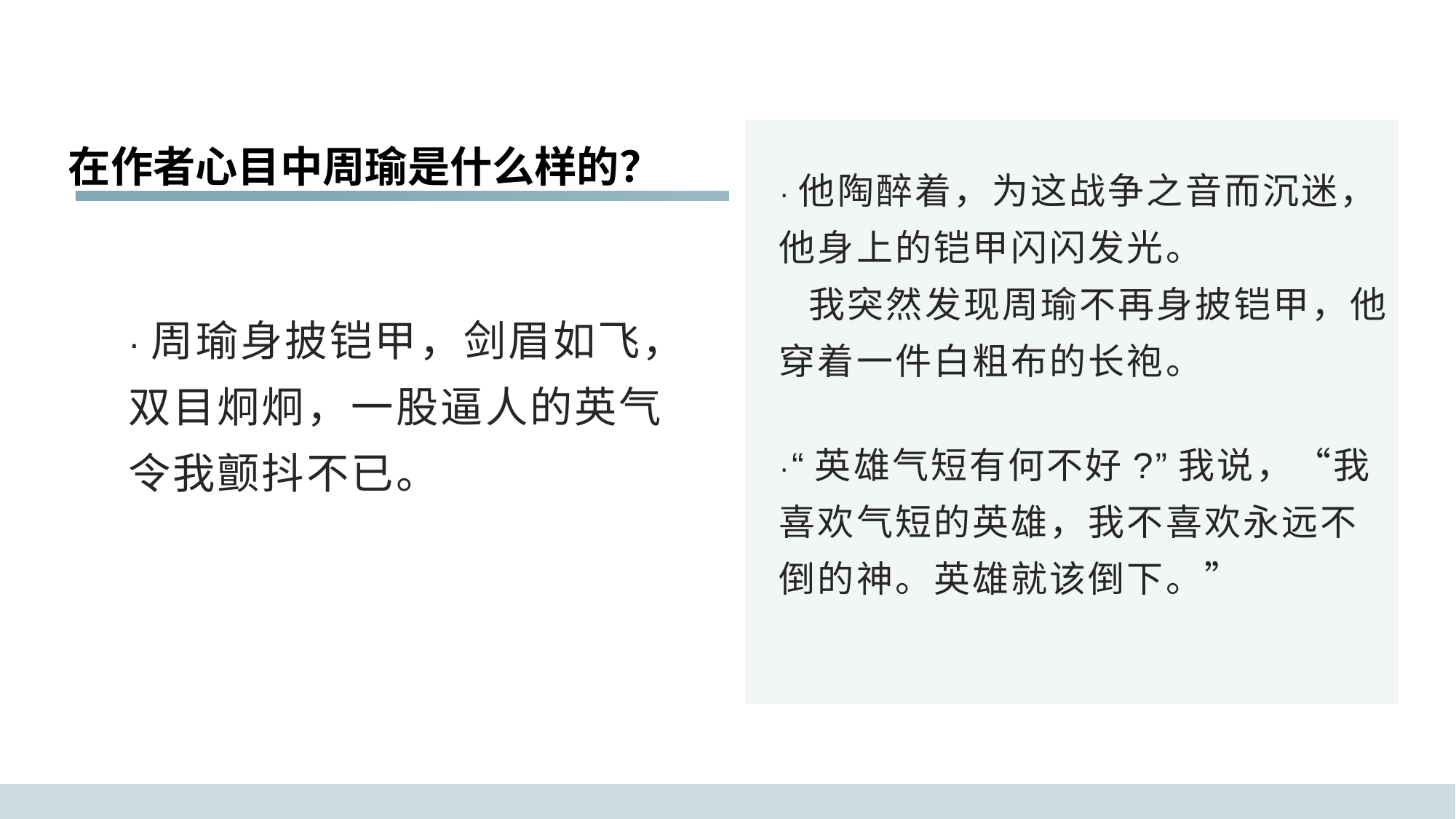

# 在作者心目中周瑜是什么样的？

·他陶醉着，为这战争之音而沉迷，他身上的铠甲闪闪发光。
  我突然发现周瑜不再身披铠甲，他穿着一件白粗布的长袍。

·“英雄气短有何不好?”我说，“我喜欢气短的英雄，我不喜欢永远不倒的神。英雄就该倒下。”
单击此处编辑副标题
·周瑜身披铠甲，剑眉如飞，双目炯炯，一股逼人的英气令我颤抖不已。